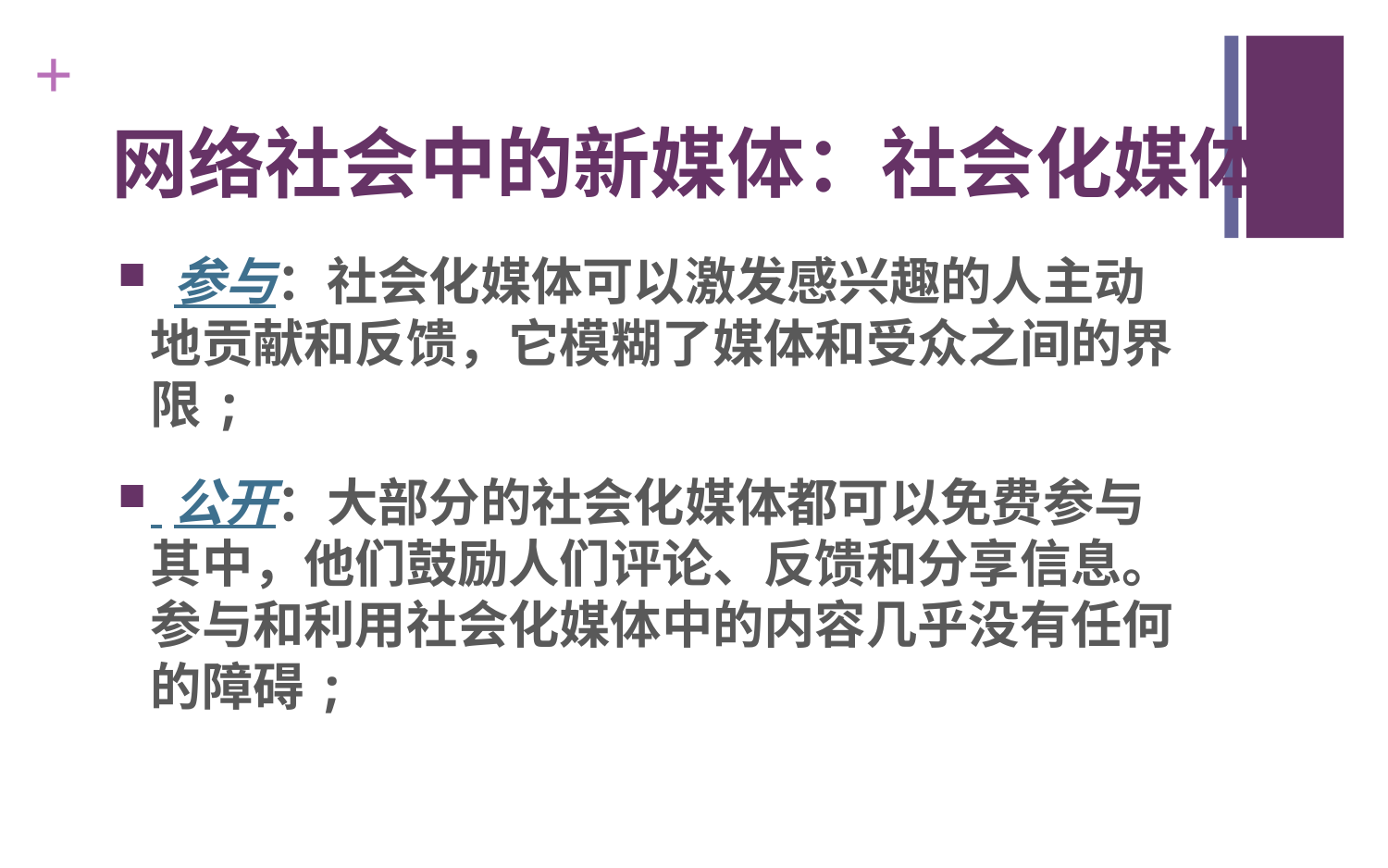

# 网络社会中的新媒体：社会化媒体
 参与：社会化媒体可以激发感兴趣的人主动地贡献和反馈，它模糊了媒体和受众之间的界限;
 公开：大部分的社会化媒体都可以免费参与其中，他们鼓励人们评论、反馈和分享信息。参与和利用社会化媒体中的内容几乎没有任何的障碍;